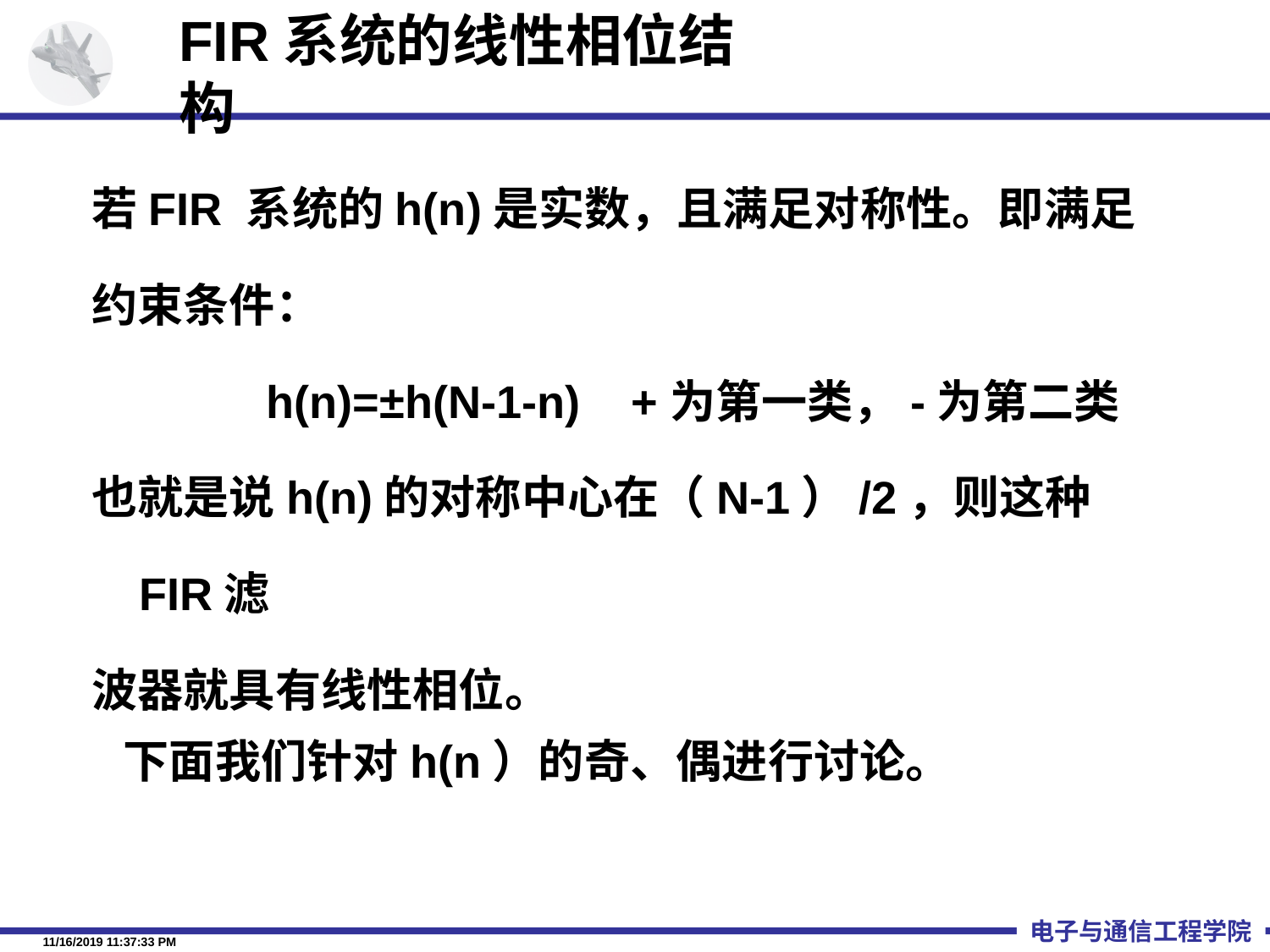

FIR系统的线性相位结构
若FIR 系统的h(n)是实数，且满足对称性。即满足约束条件：
		h(n)=±h(N-1-n)    +为第一类，-为第二类
也就是说h(n)的对称中心在（N-1）/2，则这种FIR滤
波器就具有线性相位。
  下面我们针对h(n）的奇、偶进行讨论。